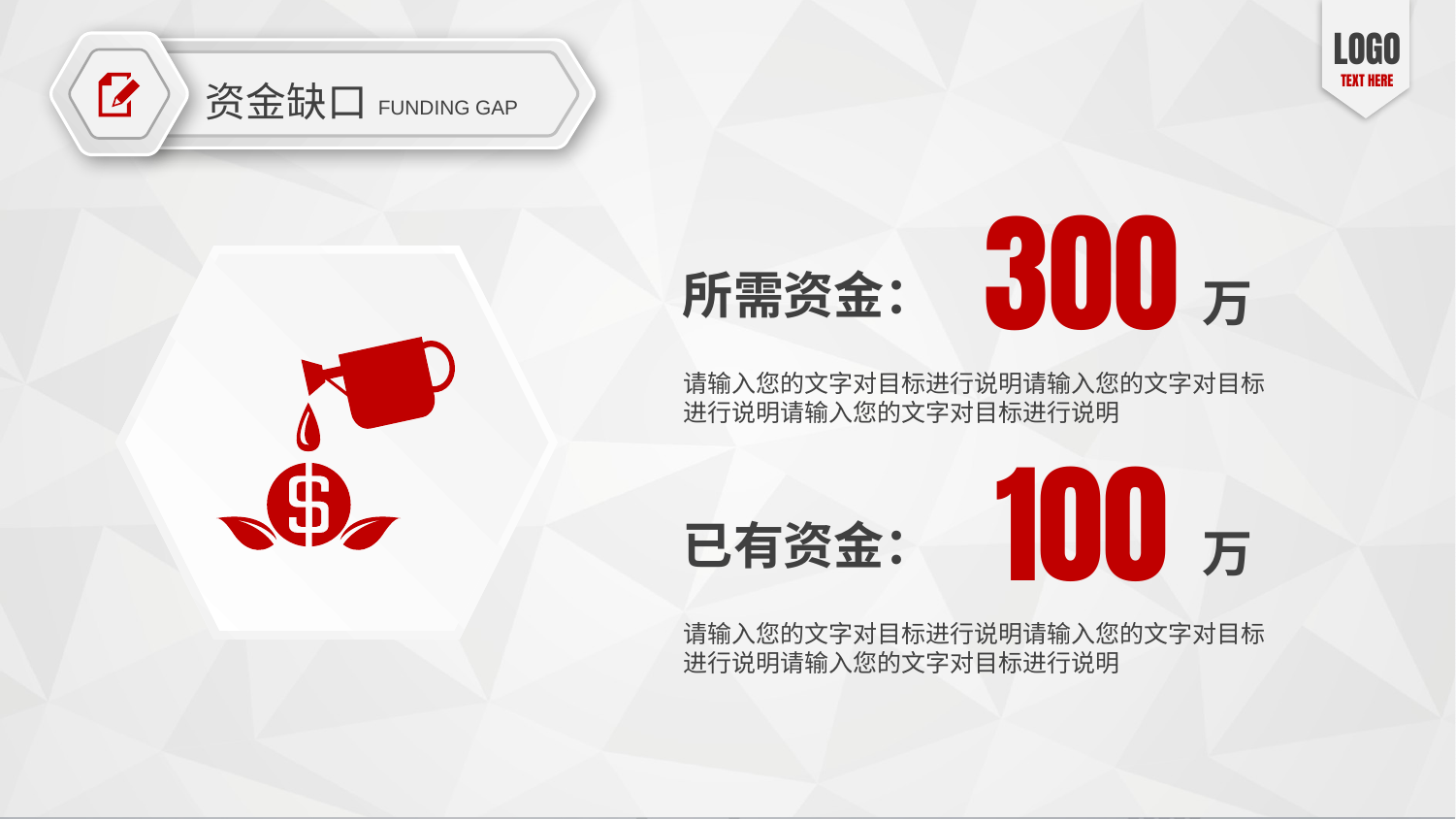

LOGO
TEXT HERE

资金缺口

FUNDING GAP
300

所需资金：
万

请输入您的文字对目标进行说明请输入您的文字对目标进行说明请输入您的文字对目标进行说明

100
已有资金：
万
请输入您的文字对目标进行说明请输入您的文字对目标进行说明请输入您的文字对目标进行说明